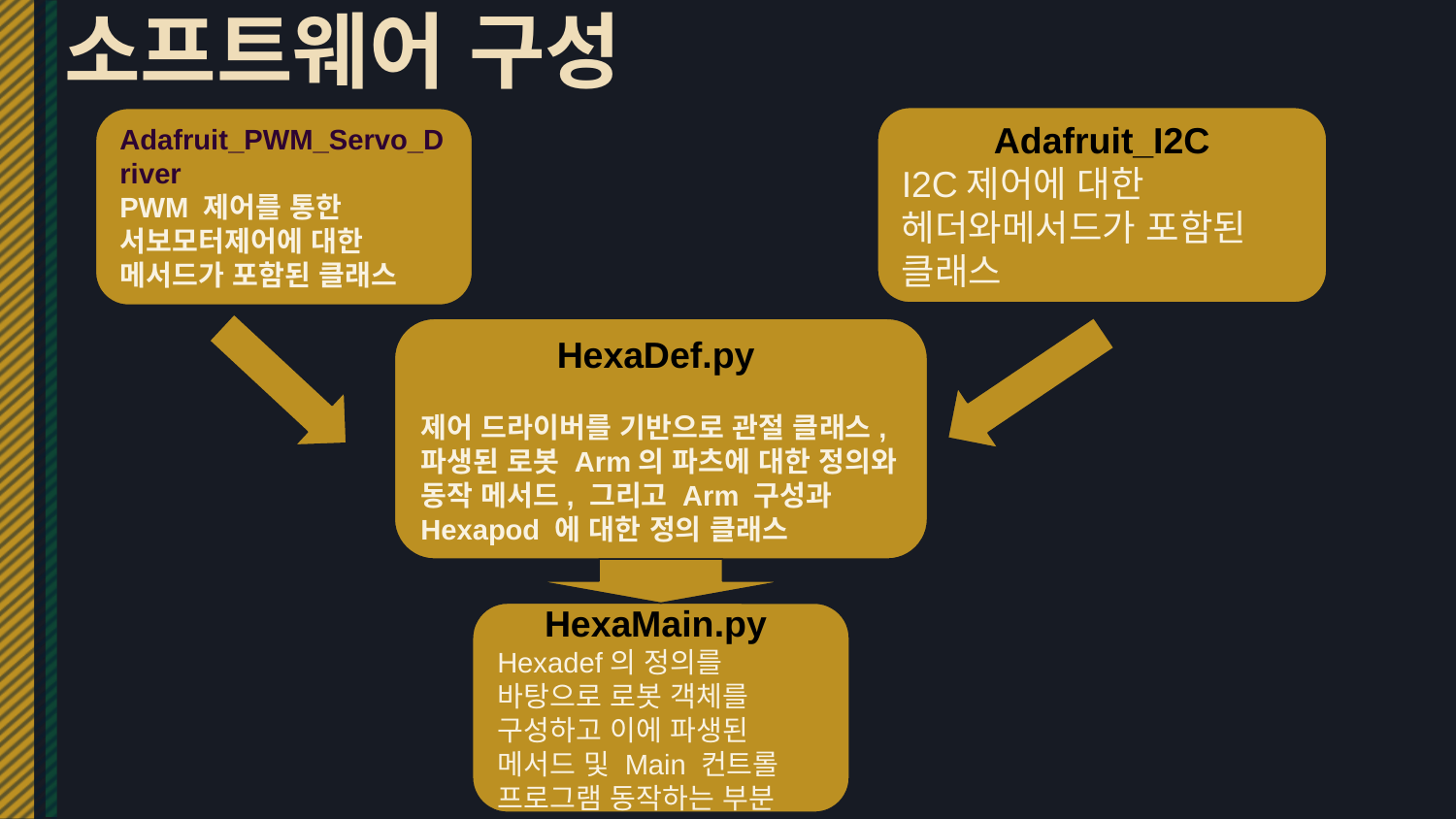

# 소프트웨어 구성
Adafruit_I2C
I2C제어에 대한 헤더와메서드가 포함된 클래스
Adafruit_PWM_Servo_Driver
PWM 제어를 통한 서보모터제어에 대한 메서드가 포함된 클래스
HexaDef.py

제어 드라이버를 기반으로 관절 클래스, 파생된 로봇 Arm의 파츠에 대한 정의와 동작 메서드, 그리고 Arm 구성과 Hexapod 에 대한 정의 클래스

HexaMain.py
Hexadef의 정의를 바탕으로 로봇 객체를 구성하고 이에 파생된 메서드 및 Main 컨트롤 프로그램 동작하는 부분